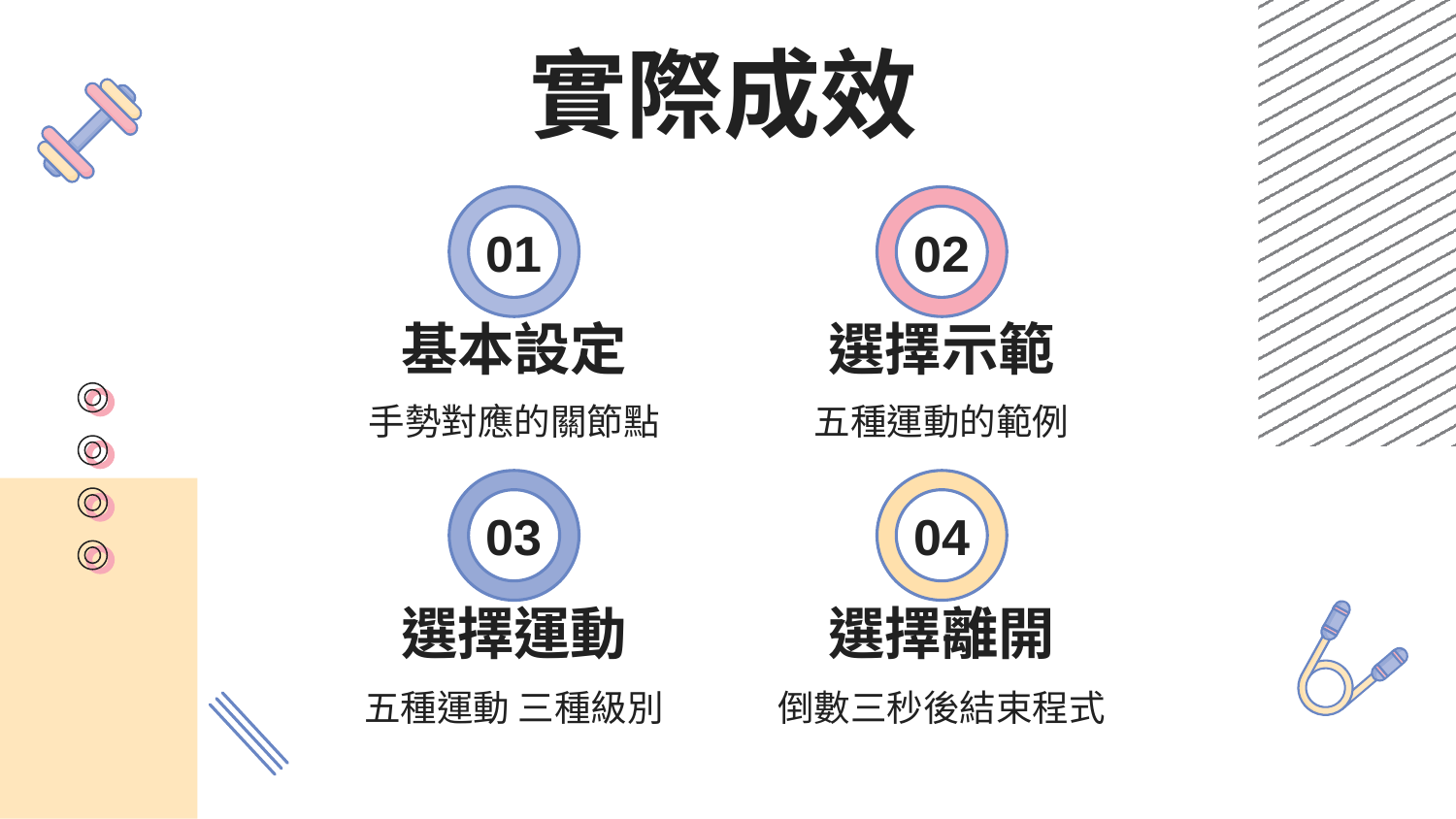

實際成效

# 01
02
基本設定
選擇示範
五種運動的範例
手勢對應的關節點

03
04
選擇運動
選擇離開
五種運動 三種級別
倒數三秒後結束程式